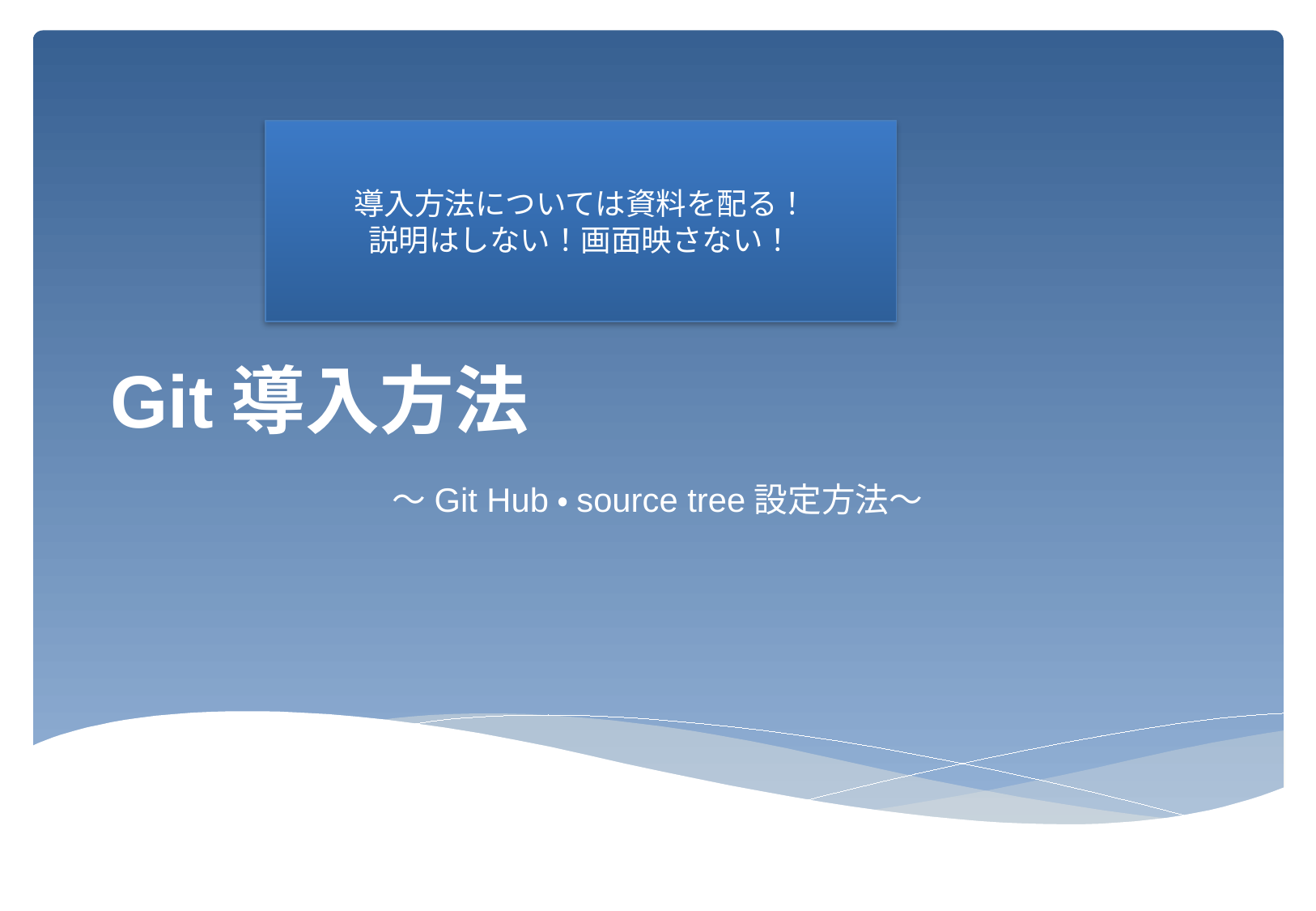

導入方法については資料を配る！
説明はしない！画面映さない！
# Git導入方法
〜Git Hub・source tree設定方法〜